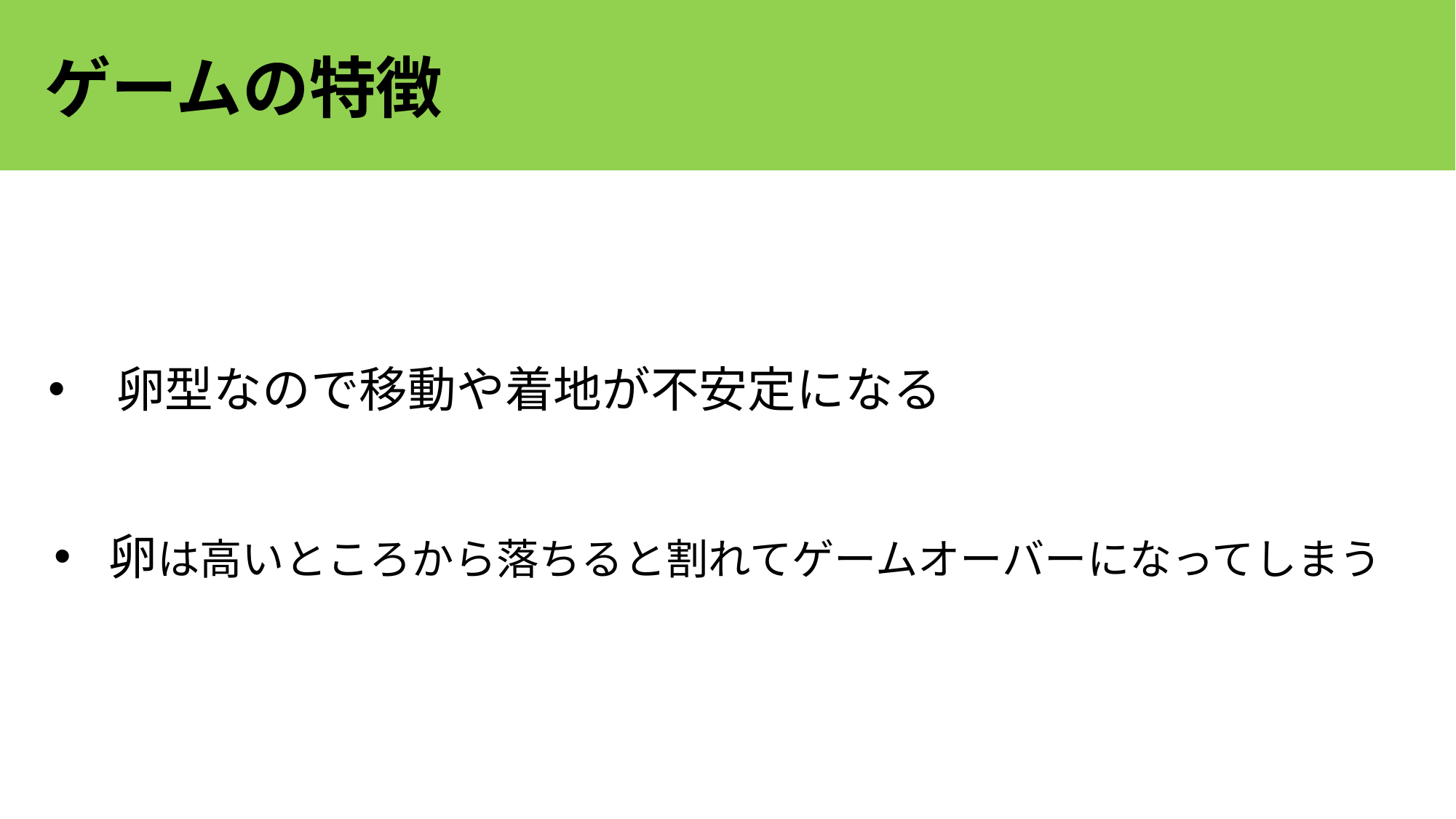

# ゲームの特徴
卵型なので移動や着地が不安定になる
卵は高いところから落ちると割れてゲームオーバーになってしまう